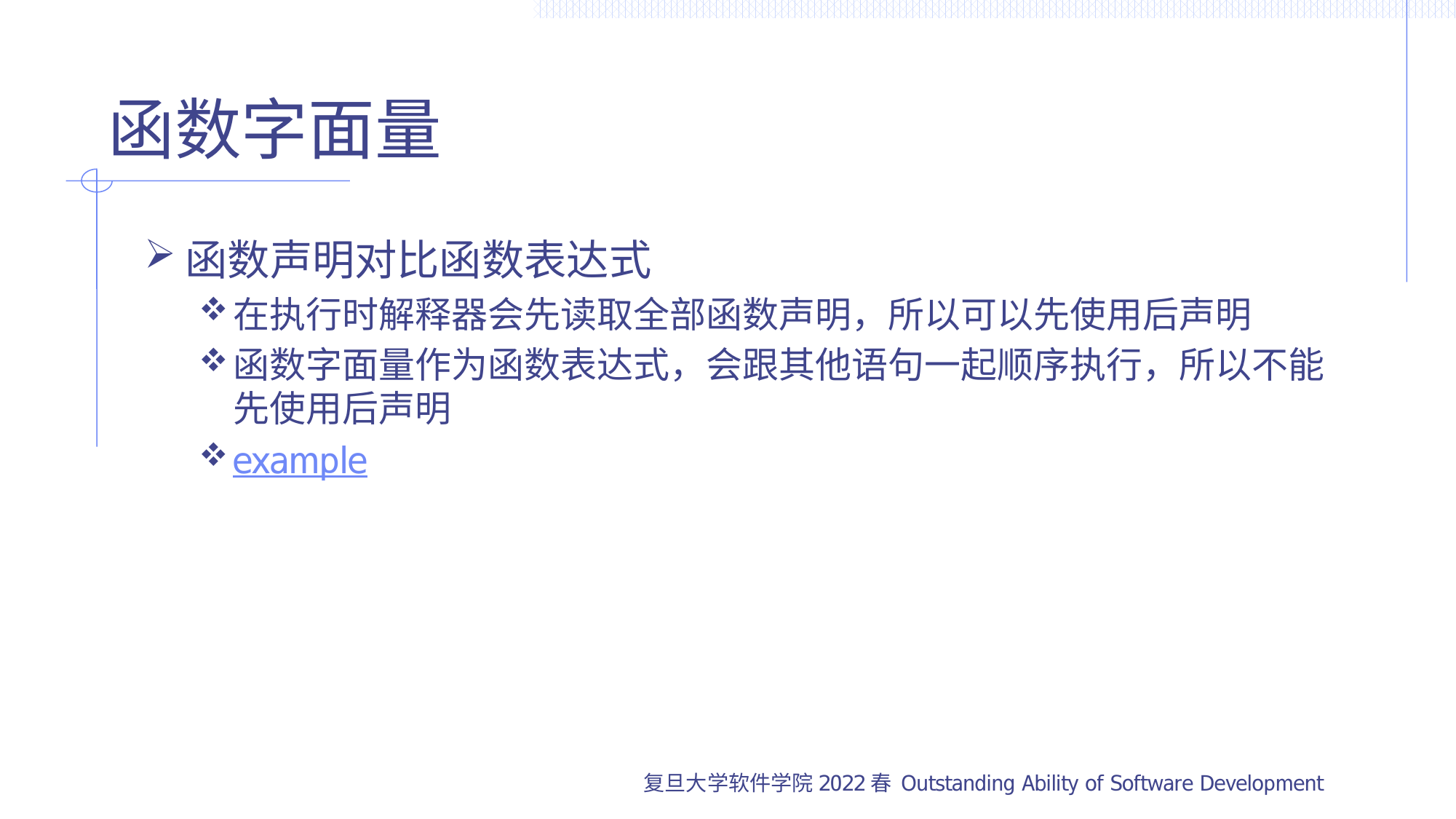

# 函数字面量
函数声明对比函数表达式
在执行时解释器会先读取全部函数声明，所以可以先使用后声明
函数字面量作为函数表达式，会跟其他语句一起顺序执行，所以不能先使用后声明
example